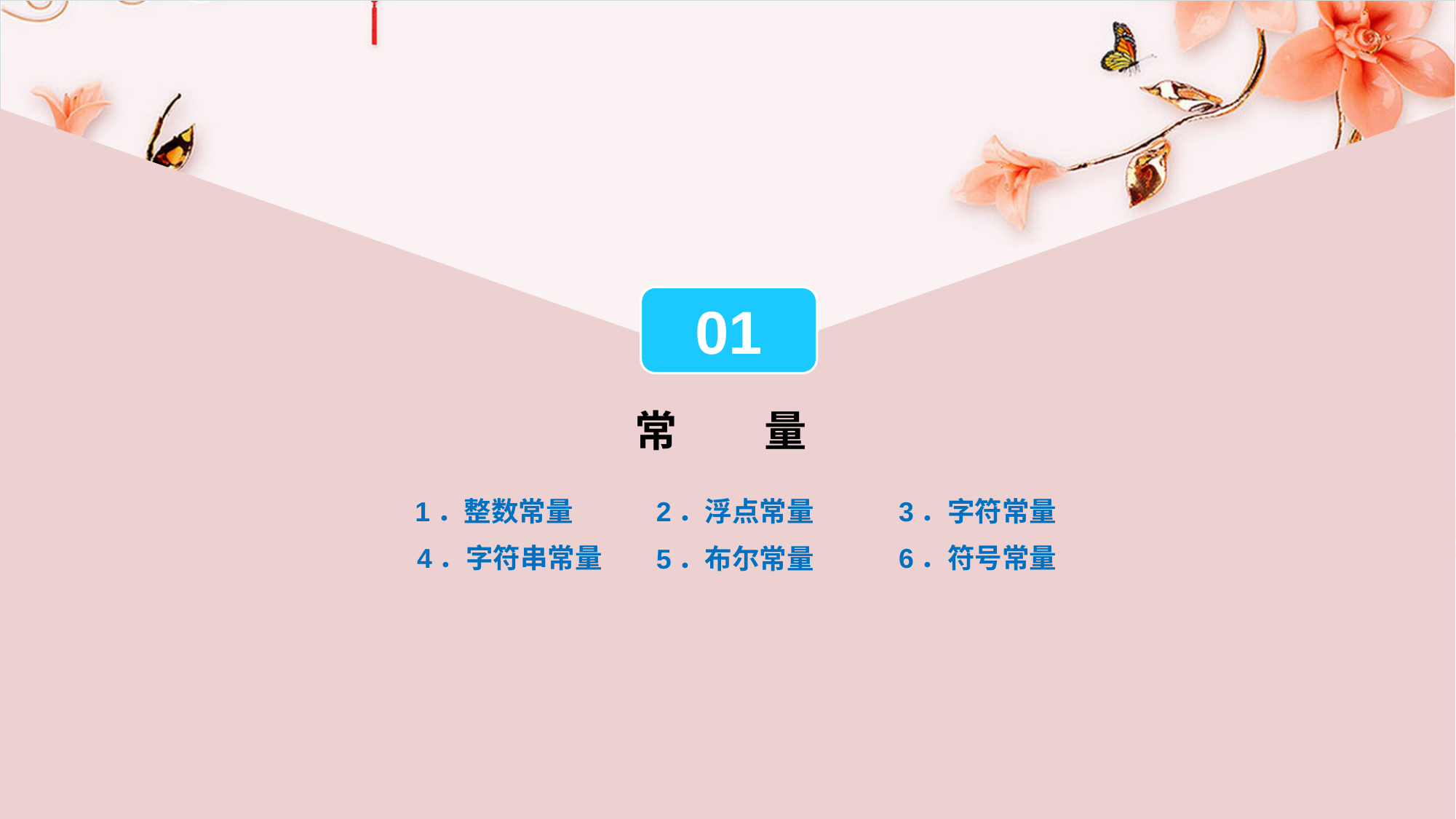

01
常         量
1．整数常量
2．浮点常量
3．字符常量
4．字符串常量
6．符号常量
5．布尔常量